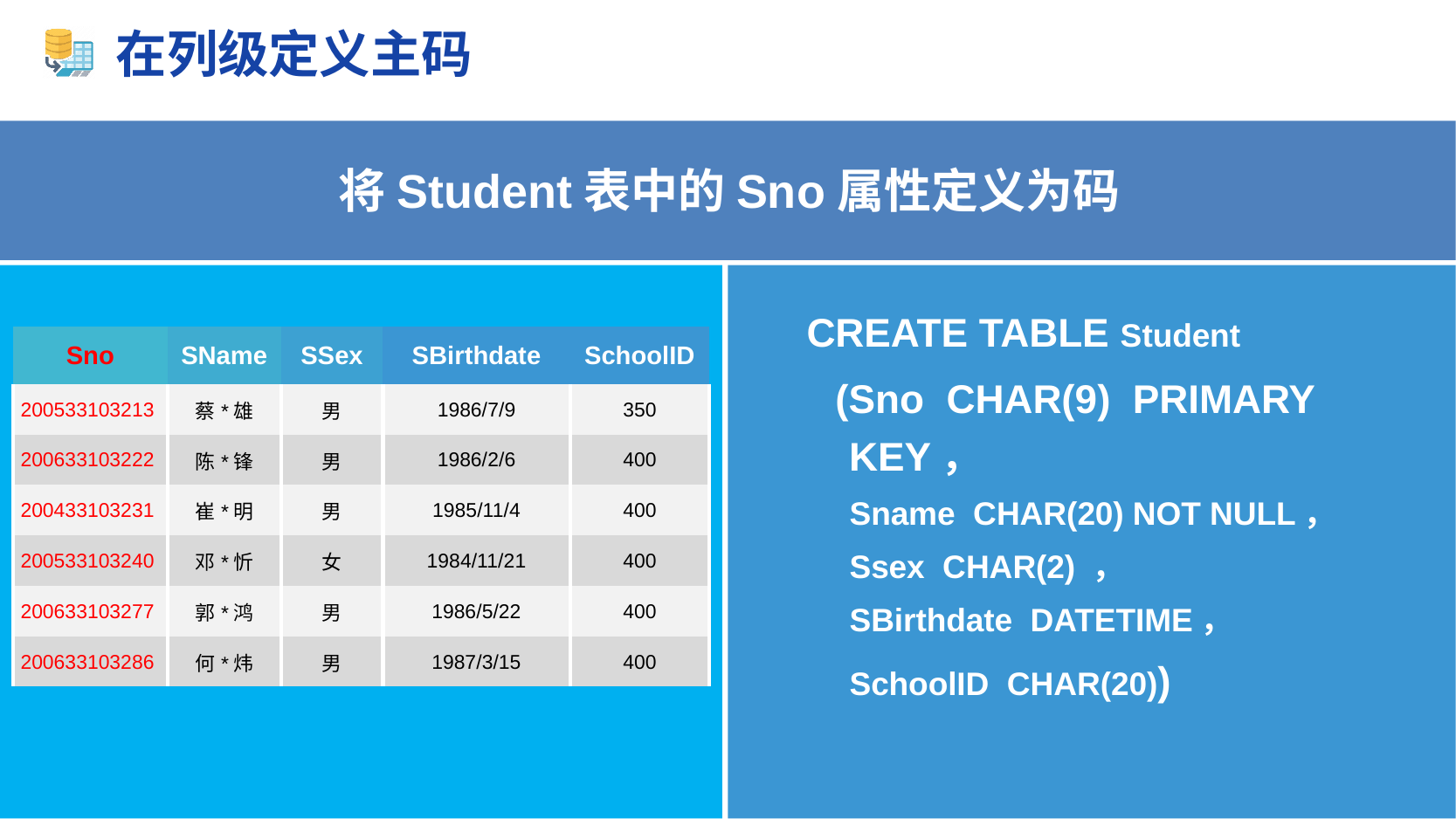

# 在列级定义主码

将Student表中的Sno属性定义为码

CREATE TABLE Student
(Sno  CHAR(9)  PRIMARY KEY，
Sname  CHAR(20) NOT NULL，
Ssex  CHAR(2) ，
SBirthdate  DATETIME，
SchoolID  CHAR(20))
| Sno | SName | SSex | SBirthdate | SchoolID |
| --- | --- | --- | --- | --- |
| 200533103213 | 蔡\*雄 | 男 | 1986/7/9 | 350 |
| 200633103222 | 陈\*锋 | 男 | 1986/2/6 | 400 |
| 200433103231 | 崔\*明 | 男 | 1985/11/4 | 400 |
| 200533103240 | 邓\*忻 | 女 | 1984/11/21 | 400 |
| 200633103277 | 郭\*鸿 | 男 | 1986/5/22 | 400 |
| 200633103286 | 何\*炜 | 男 | 1987/3/15 | 400 |